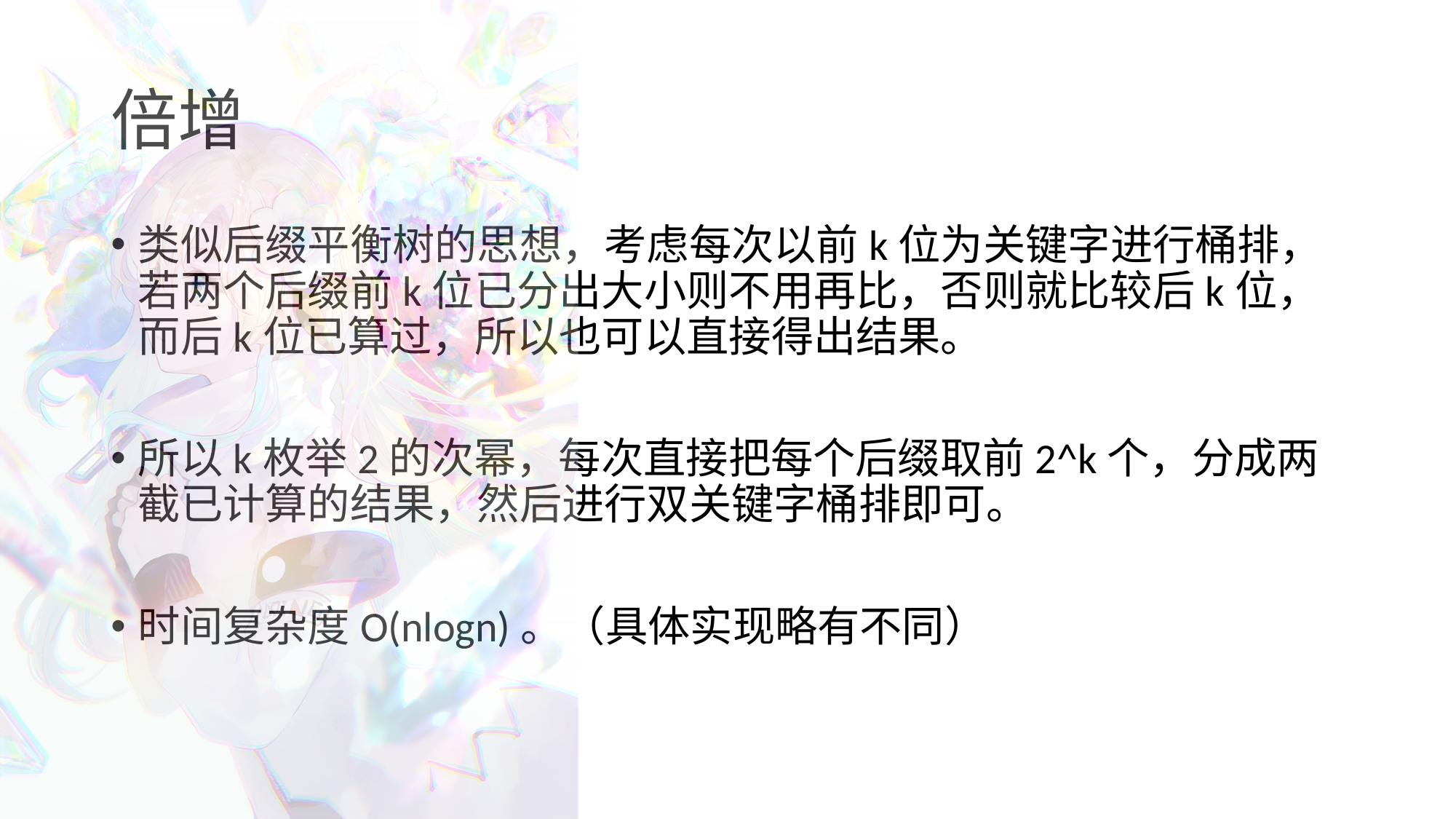

# 倍增
类似后缀平衡树的思想，考虑每次以前k位为关键字进行桶排，若两个后缀前k位已分出大小则不用再比，否则就比较后k位，而后k位已算过，所以也可以直接得出结果。

所以k枚举2的次幂，每次直接把每个后缀取前2^k个，分成两截已计算的结果，然后进行双关键字桶排即可。

时间复杂度O(nlogn)。（具体实现略有不同）